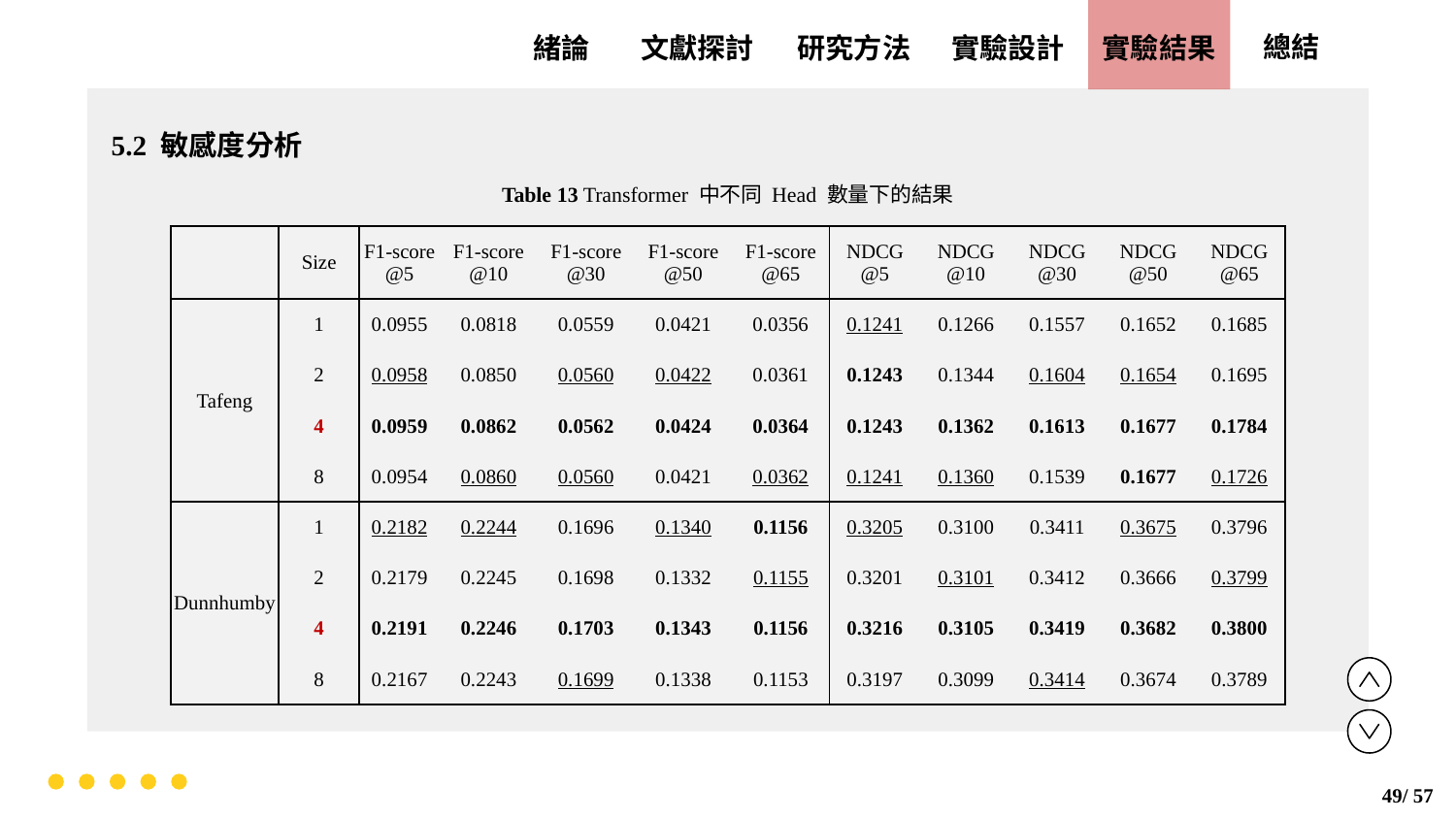

實驗設計
實驗結果
文獻探討
總結
緒論
研究方法
5.2 敏感度分析
Table 13 Transformer 中不同 Head 數量下的結果
|  | Size | F1-score @5 | F1-score @10 | F1-score @30 | F1-score @50 | F1-score @65 | NDCG @5 | NDCG @10 | NDCG @30 | NDCG @50 | NDCG @65 |
| --- | --- | --- | --- | --- | --- | --- | --- | --- | --- | --- | --- |
| Tafeng | 1 | 0.0955 | 0.0818 | 0.0559 | 0.0421 | 0.0356 | 0.1241 | 0.1266 | 0.1557 | 0.1652 | 0.1685 |
|  | 2 | 0.0958 | 0.0850 | 0.0560 | 0.0422 | 0.0361 | 0.1243 | 0.1344 | 0.1604 | 0.1654 | 0.1695 |
|  | 4 | 0.0959 | 0.0862 | 0.0562 | 0.0424 | 0.0364 | 0.1243 | 0.1362 | 0.1613 | 0.1677 | 0.1784 |
|  | 8 | 0.0954 | 0.0860 | 0.0560 | 0.0421 | 0.0362 | 0.1241 | 0.1360 | 0.1539 | 0.1677 | 0.1726 |
| Dunnhumby | 1 | 0.2182 | 0.2244 | 0.1696 | 0.1340 | 0.1156 | 0.3205 | 0.3100 | 0.3411 | 0.3675 | 0.3796 |
|  | 2 | 0.2179 | 0.2245 | 0.1698 | 0.1332 | 0.1155 | 0.3201 | 0.3101 | 0.3412 | 0.3666 | 0.3799 |
|  | 4 | 0.2191 | 0.2246 | 0.1703 | 0.1343 | 0.1156 | 0.3216 | 0.3105 | 0.3419 | 0.3682 | 0.3800 |
|  | 8 | 0.2167 | 0.2243 | 0.1699 | 0.1338 | 0.1153 | 0.3197 | 0.3099 | 0.3414 | 0.3674 | 0.3789 |

49/ 57